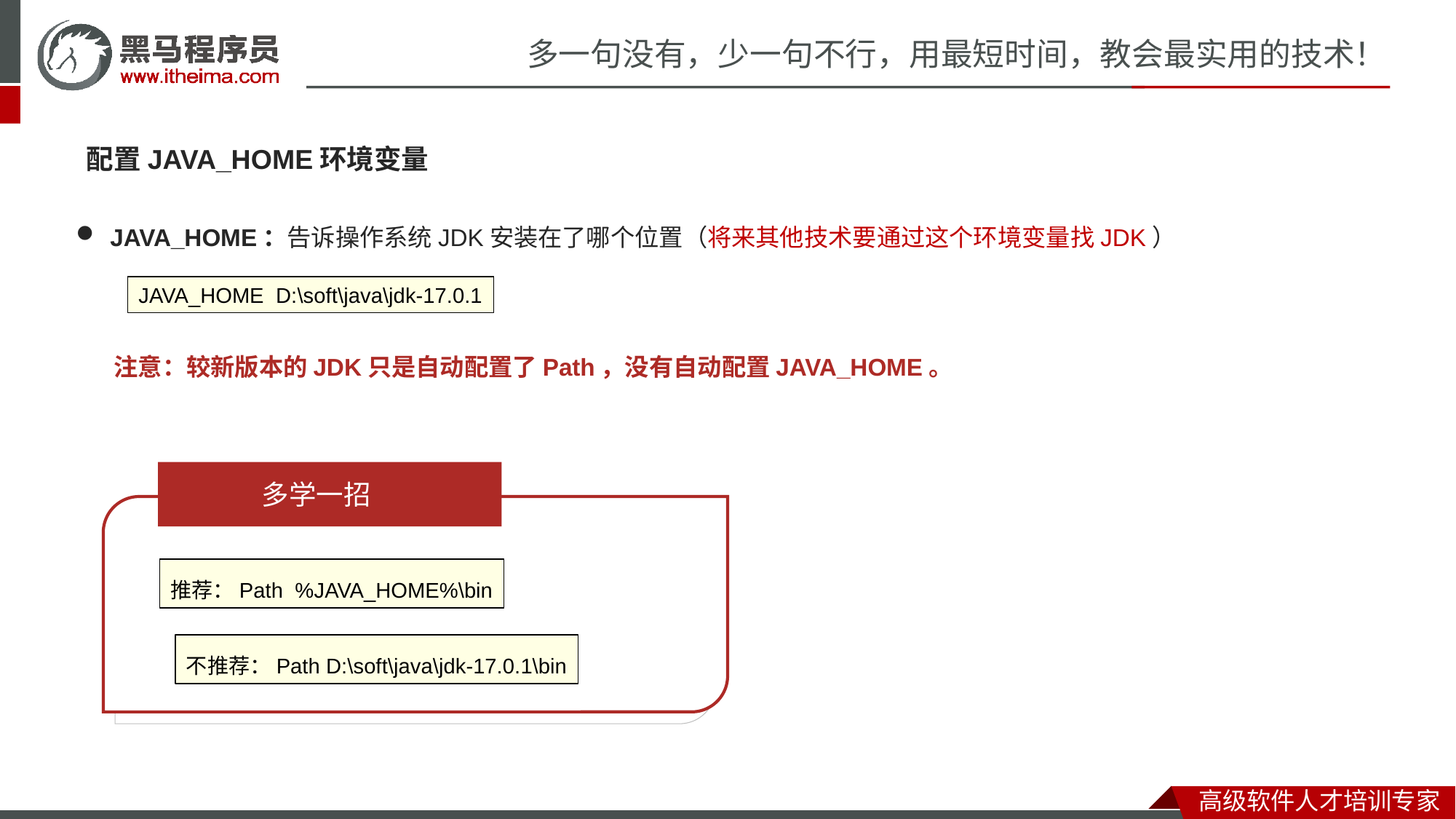

配置JAVA_HOME环境变量
JAVA_HOME：告诉操作系统JDK安装在了哪个位置（将来其他技术要通过这个环境变量找JDK）
JAVA_HOME  D:\soft\java\jdk-17.0.1
注意：较新版本的JDK只是自动配置了Path，没有自动配置JAVA_HOME。
              多学一招

推荐：Path  %JAVA_HOME%\bin
不推荐：Path D:\soft\java\jdk-17.0.1\bin